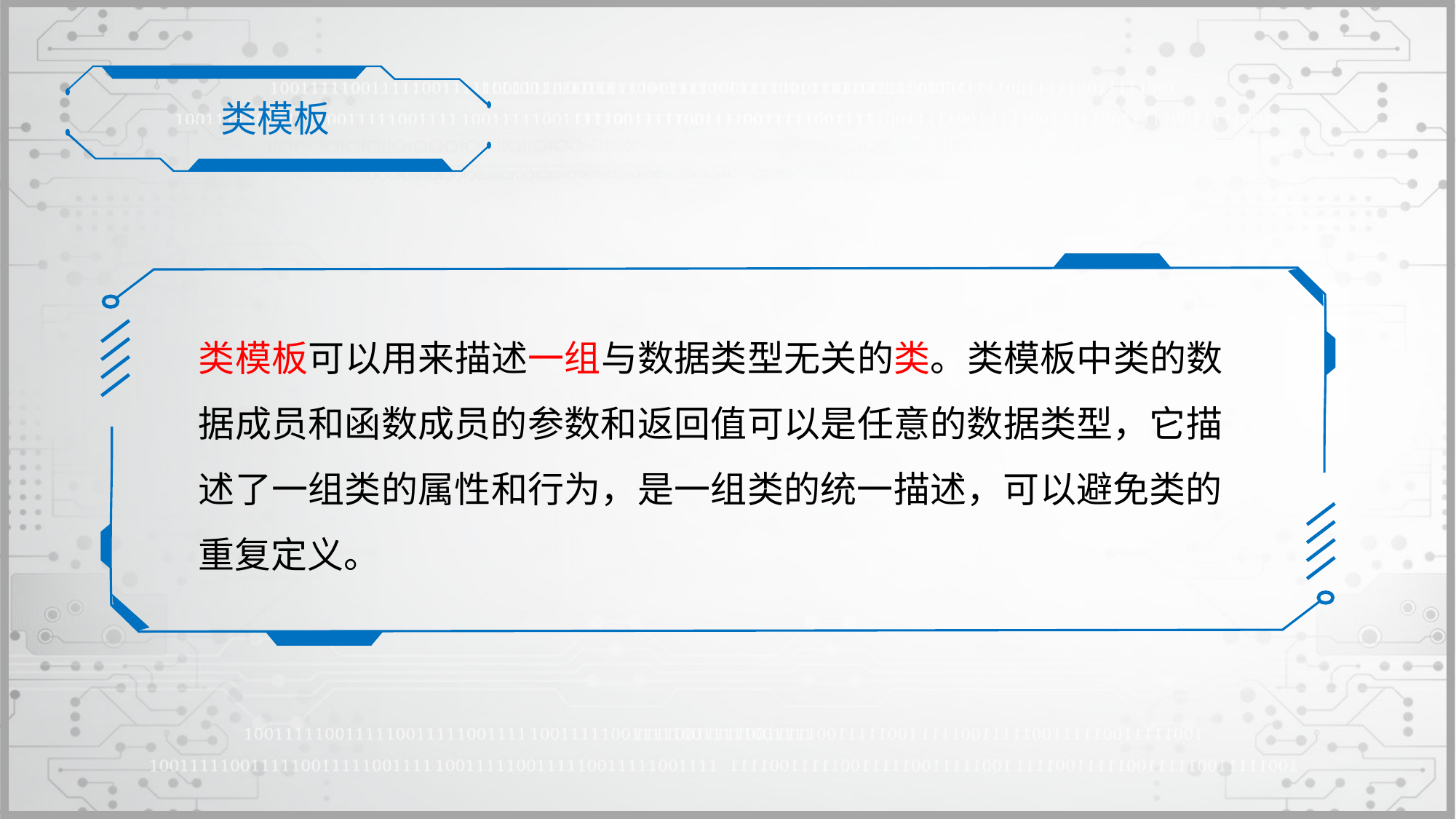

类模板

类模板可以用来描述一组与数据类型无关的类。类模板中类的数据成员和函数成员的参数和返回值可以是任意的数据类型，它描述了一组类的属性和行为，是一组类的统一描述，可以避免类的重复定义。